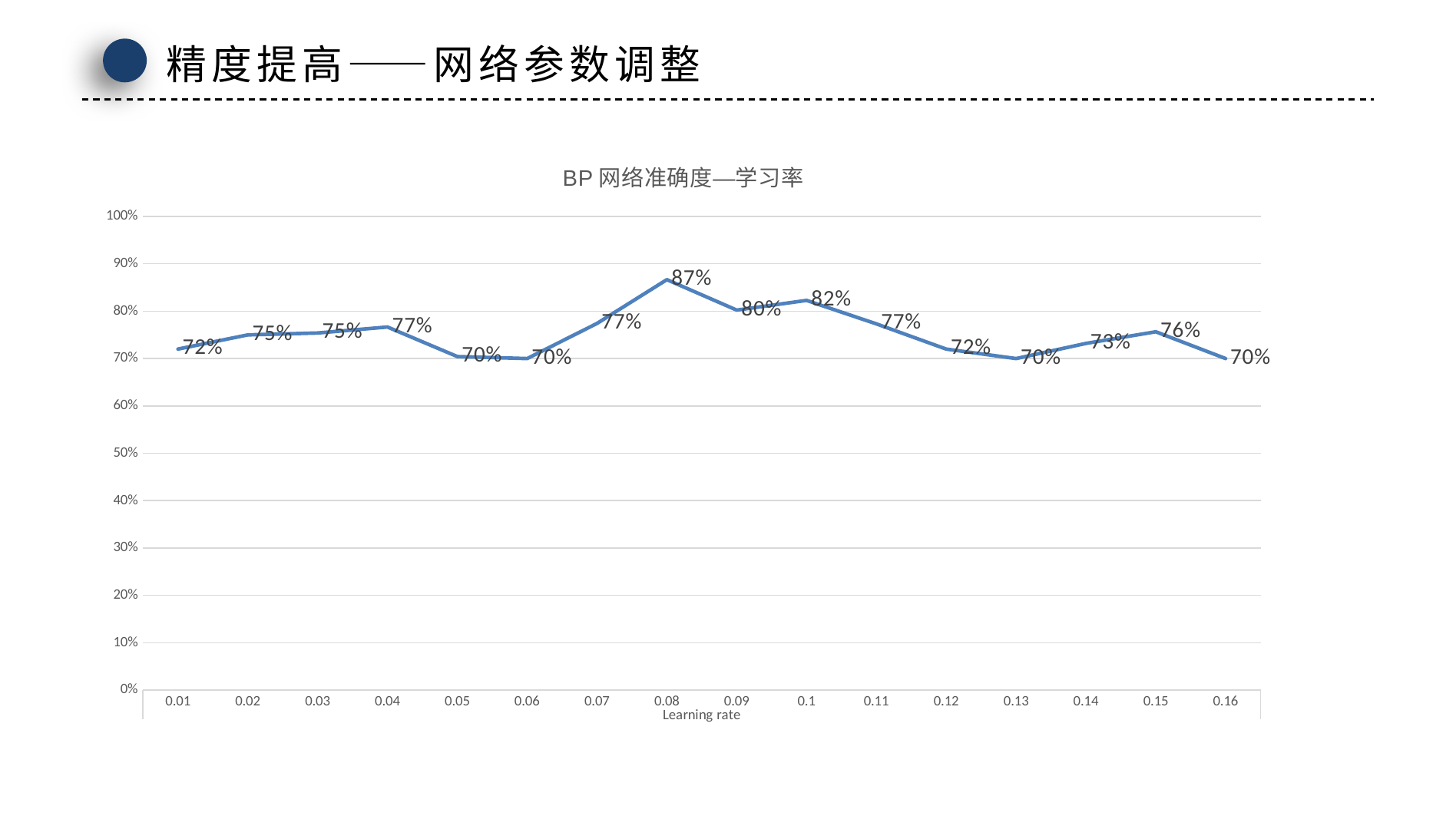

精度提高——网络参数调整

### Chart: BP网络准确度—学习率

| Category | BP网络准确度 |
|---|---|
| 0.01 | 0.72 |
| 0.02 | 0.75 |
| 0.03 | 0.754 |
| 0.04 | 0.7666 |
| 0.05 | 0.7042 |
| 0.06 | 0.7 |
| 0.07 | 0.7742 |
| 0.08 | 0.8666 |
| 0.09 | 0.8023 |
| 0.1 | 0.8228 |
| 0.11 | 0.7732 |
| 0.12 | 0.72 |
| 0.13 | 0.7 |
| 0.14 | 0.732 |
| 0.15 | 0.7566 |
| 0.16 | 0.7 |